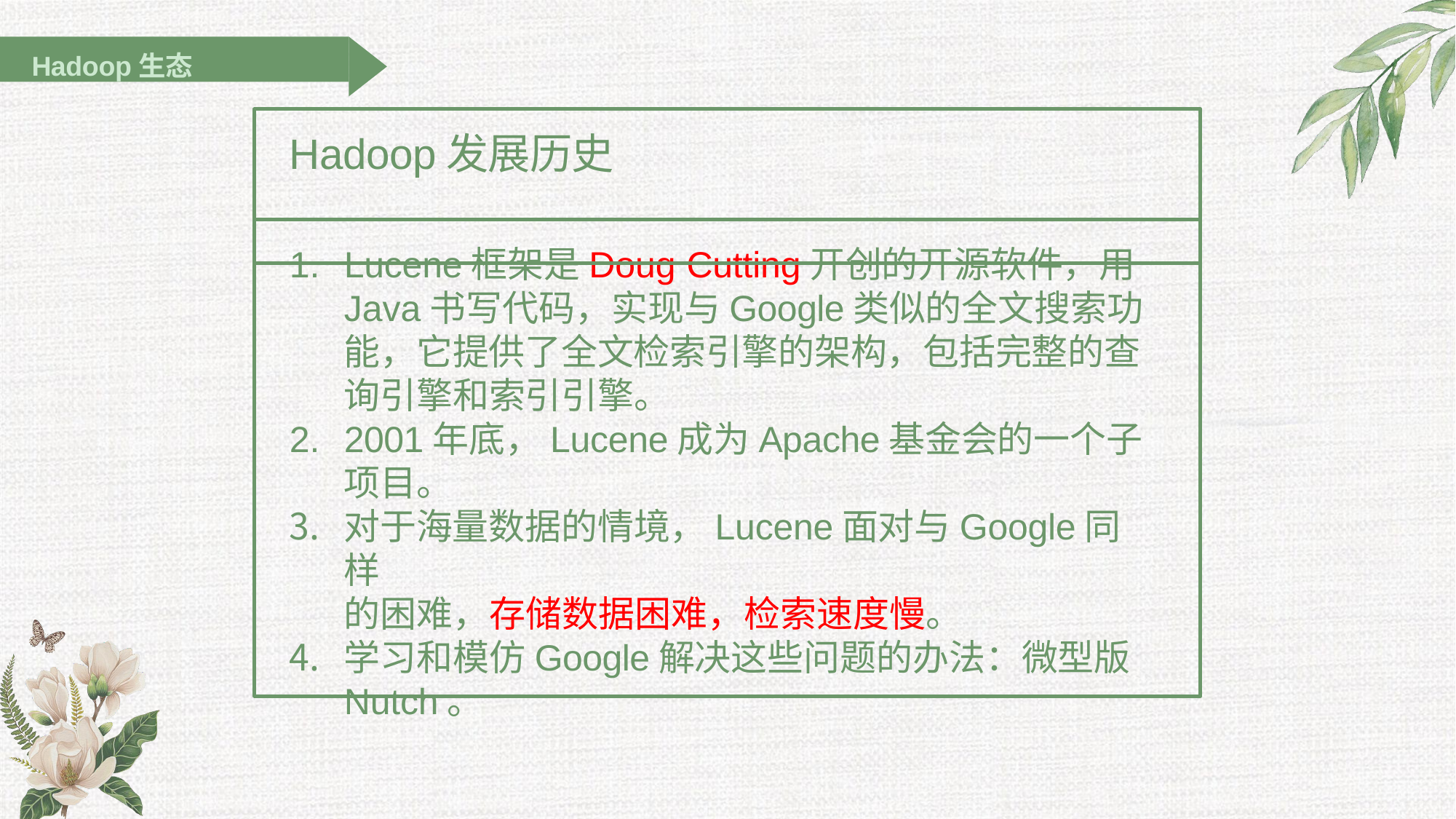

Hadoop生态
# Hadoop发展历史

Lucene框架是Doug Cutting开创的开源软件，用 Java书写代码，实现与Google类似的全文搜索功能，它提供了全文检索引擎的架构，包括完整的查询引擎和索引引擎。
2001年底，Lucene成为Apache基金会的一个子项目。
对于海量数据的情境，Lucene面对与Google同样
的困难，存储数据困难，检索速度慢。
学习和模仿Google解决这些问题的办法：微型版
Nutch。